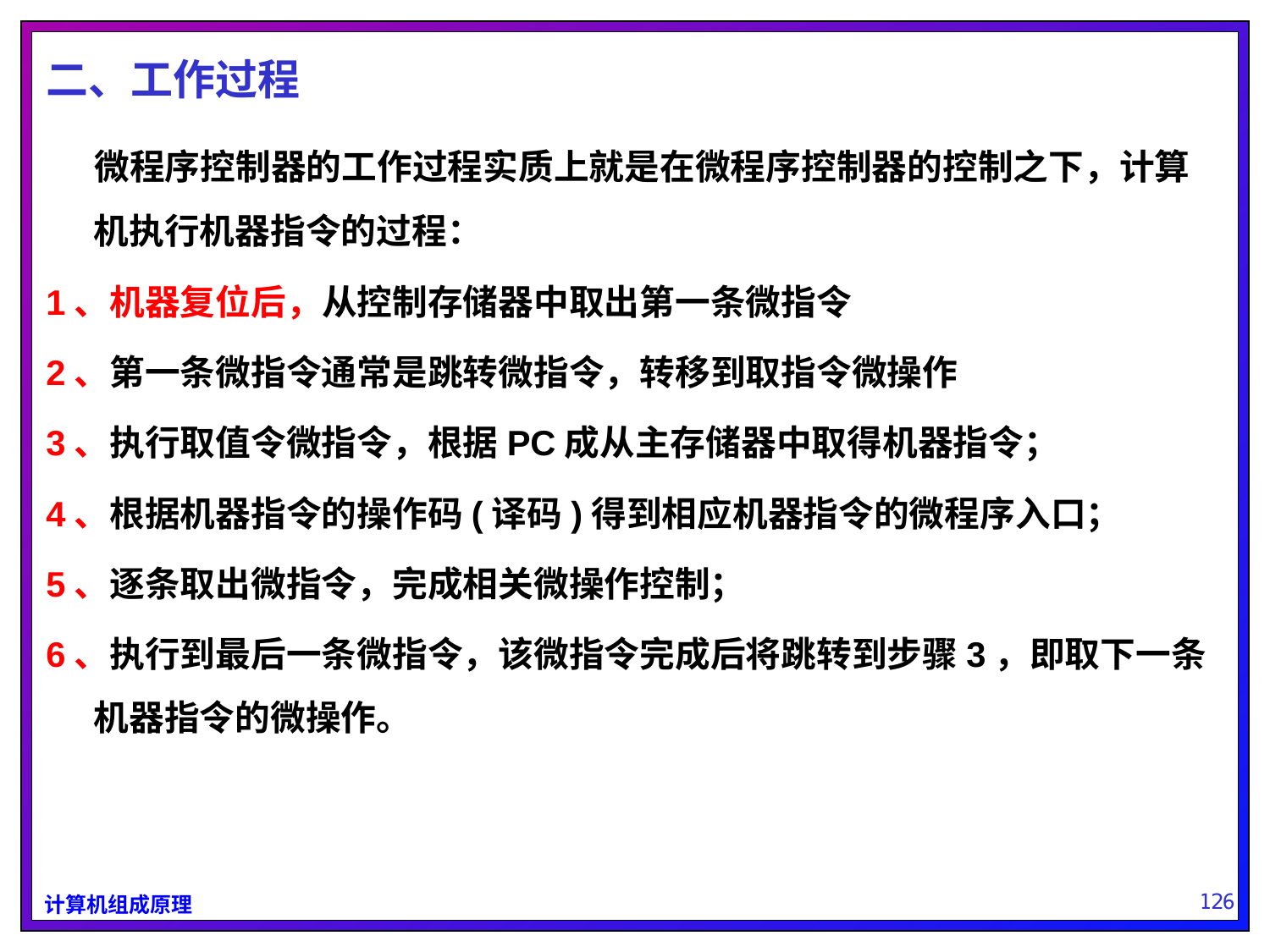

二、工作过程
    微程序控制器的工作过程实质上就是在微程序控制器的控制之下，计算机执行机器指令的过程：
1、机器复位后，从控制存储器中取出第一条微指令
2、第一条微指令通常是跳转微指令，转移到取指令微操作
3、执行取值令微指令，根据PC成从主存储器中取得机器指令；
4、根据机器指令的操作码(译码)得到相应机器指令的微程序入口；
5、逐条取出微指令，完成相关微操作控制；
6、执行到最后一条微指令，该微指令完成后将跳转到步骤3，即取下一条机器指令的微操作。